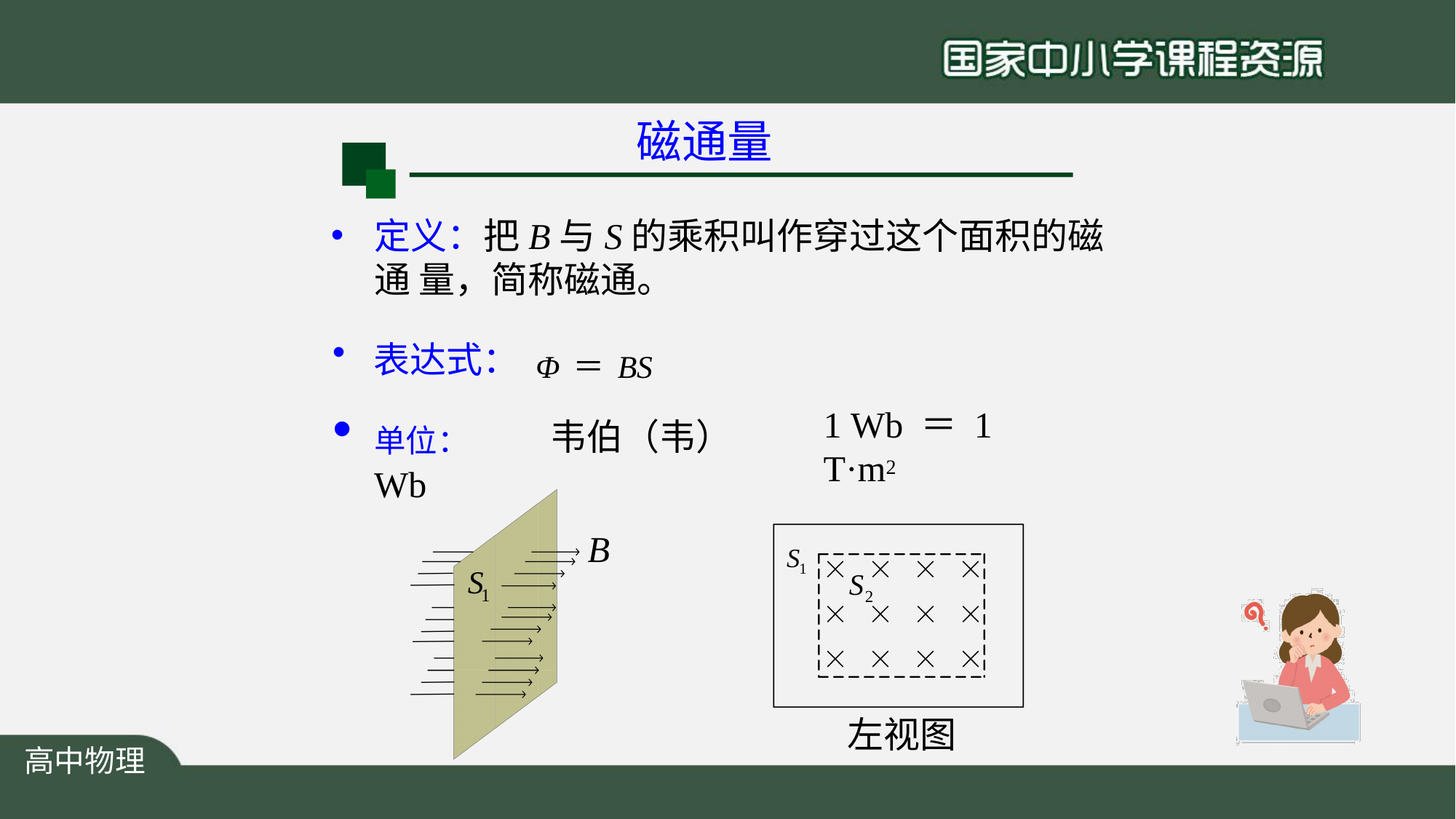

# 磁通量

定义：把B与S的乘积叫作穿过这个面积的磁通 量，简称磁通。
表达式： Φ＝BS
单位：	韦伯（韦）Wb
1 Wb ＝ 1 T·m2

B
S
1
S
S
1

2
左视图
高中物理